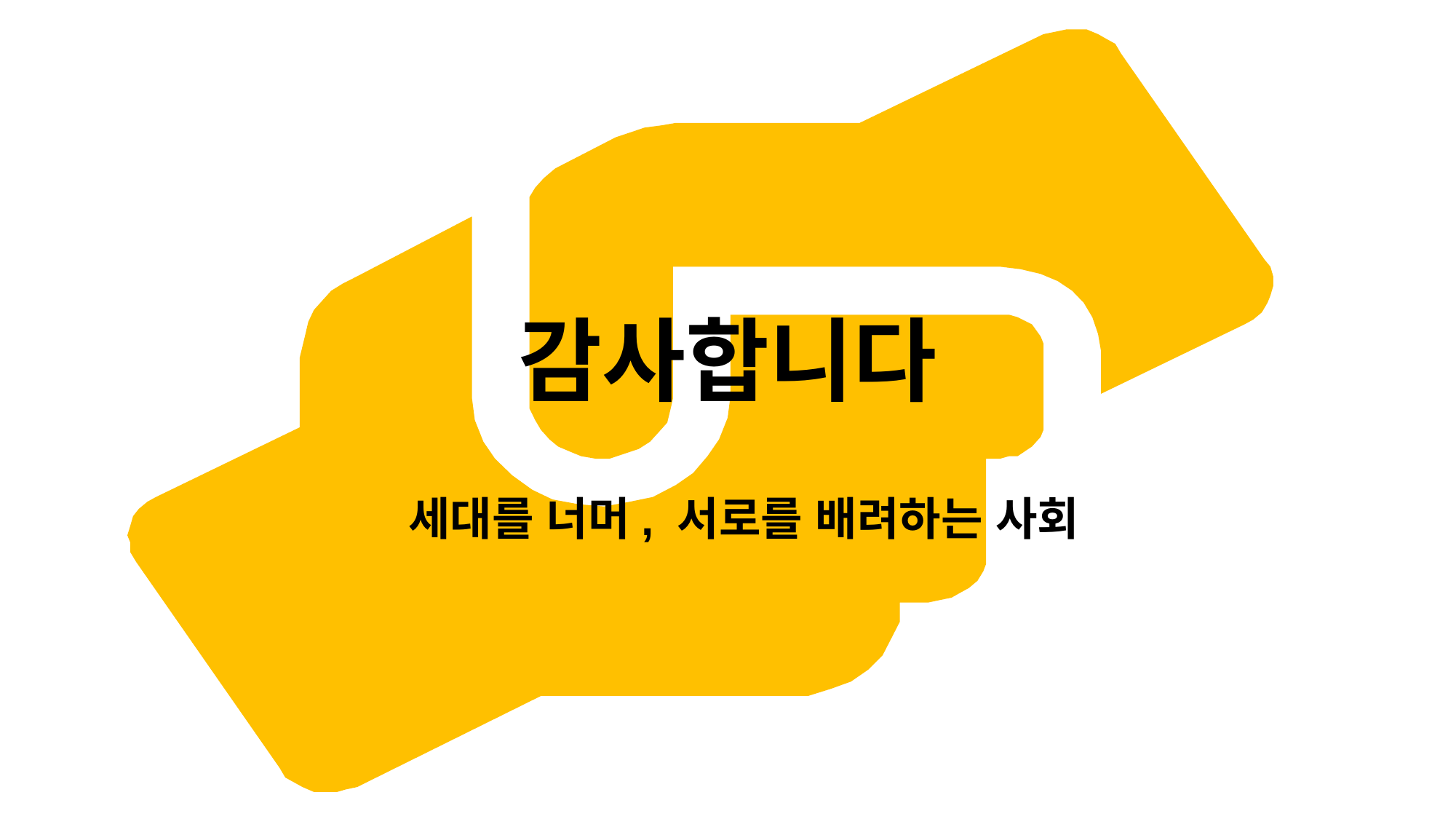

# 감사합니다
세대를 너머, 서로를 배려하는 사회